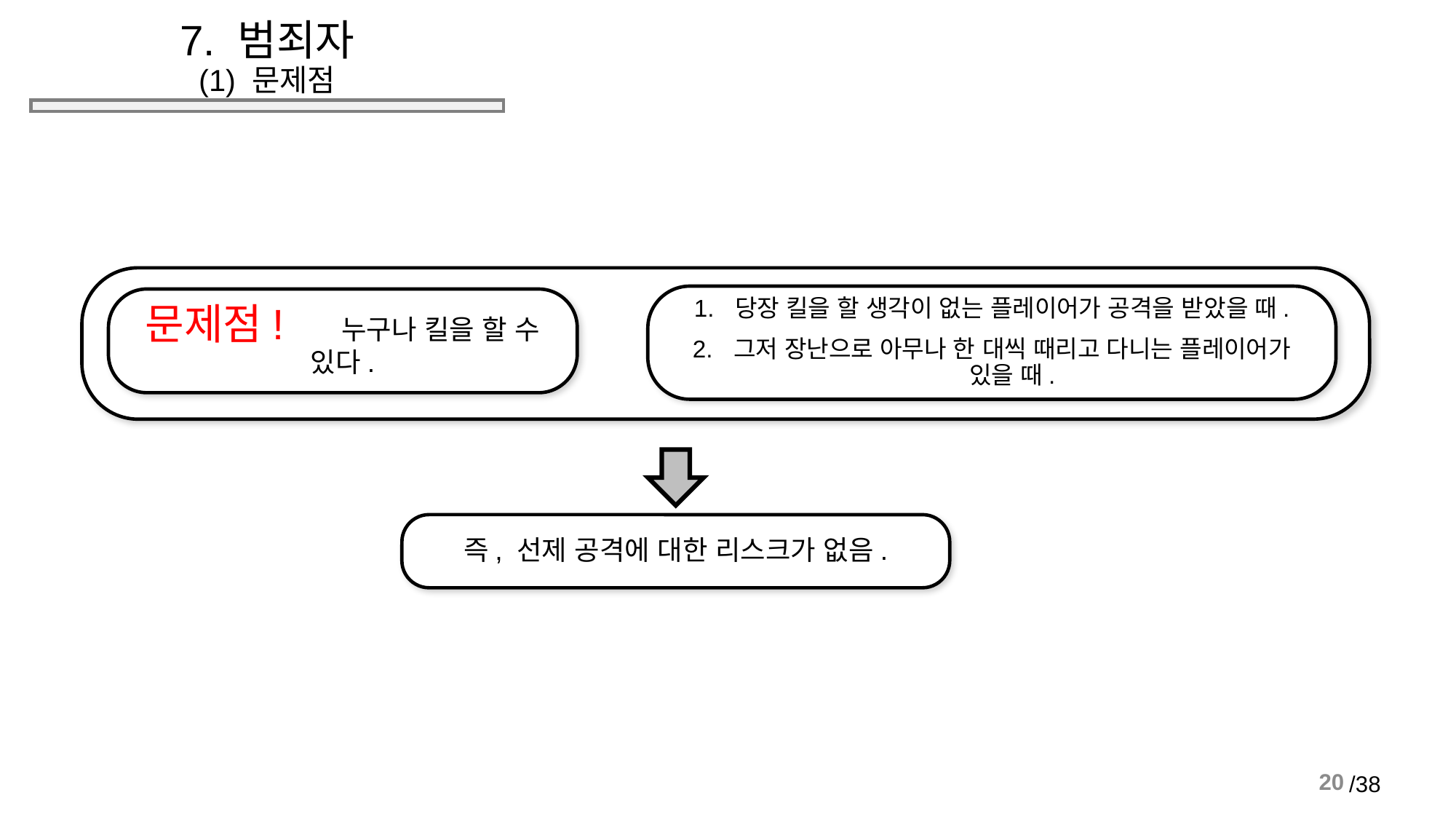

# 7. 범죄자 (1) 문제점

당장 킬을 할 생각이 없는 플레이어가 공격을 받았을 때.
그저 장난으로 아무나 한 대씩 때리고 다니는 플레이어가 있을 때.
문제점!    누구나 킬을 할 수 있다.

즉, 선제 공격에 대한 리스크가 없음.
20